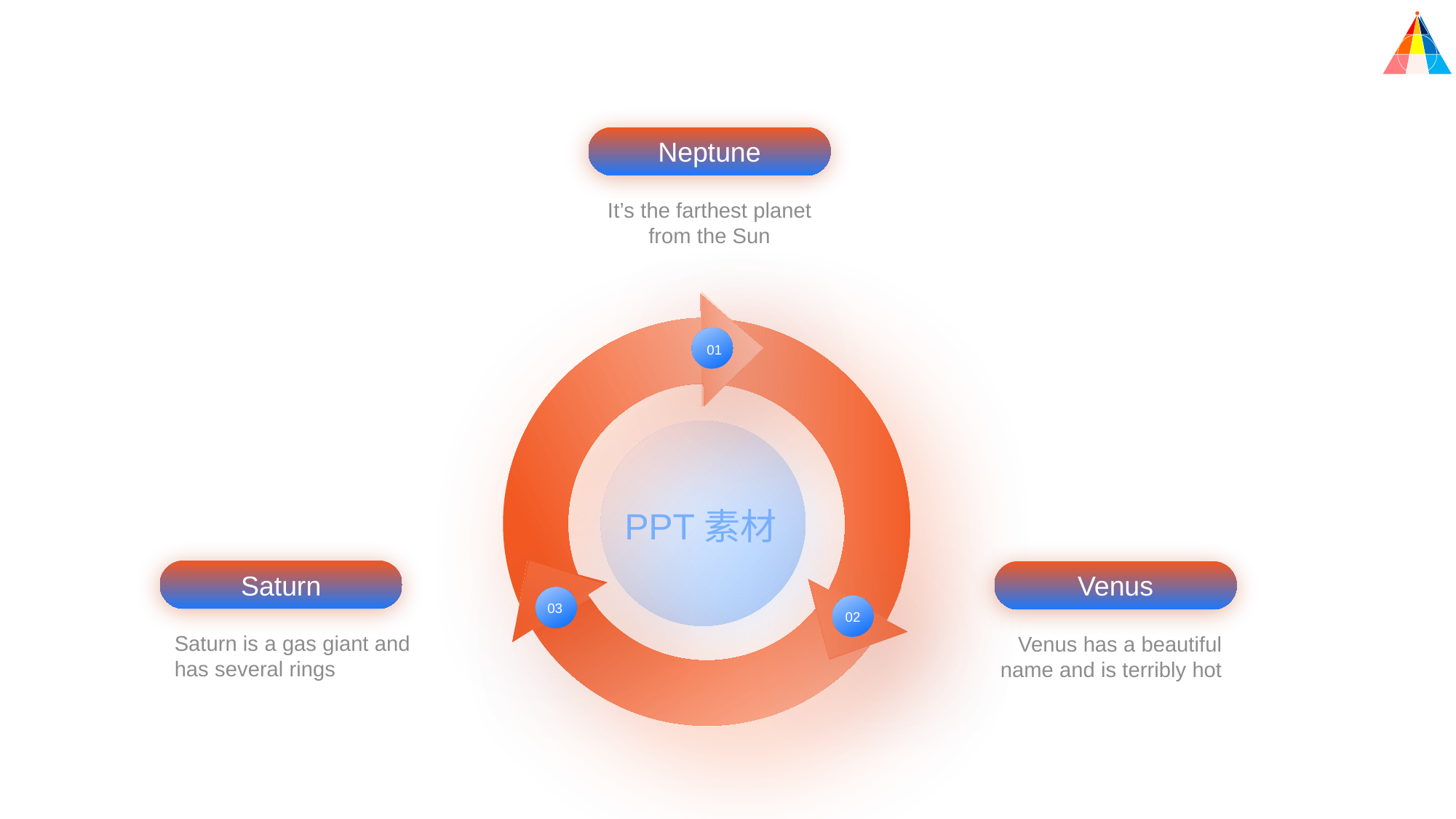

Neptune
It’s the farthest planet from the Sun

01

PPT素材

Saturn

Venus

03

02
Saturn is a gas giant and has several rings
Venus has a beautiful name and is terribly hot